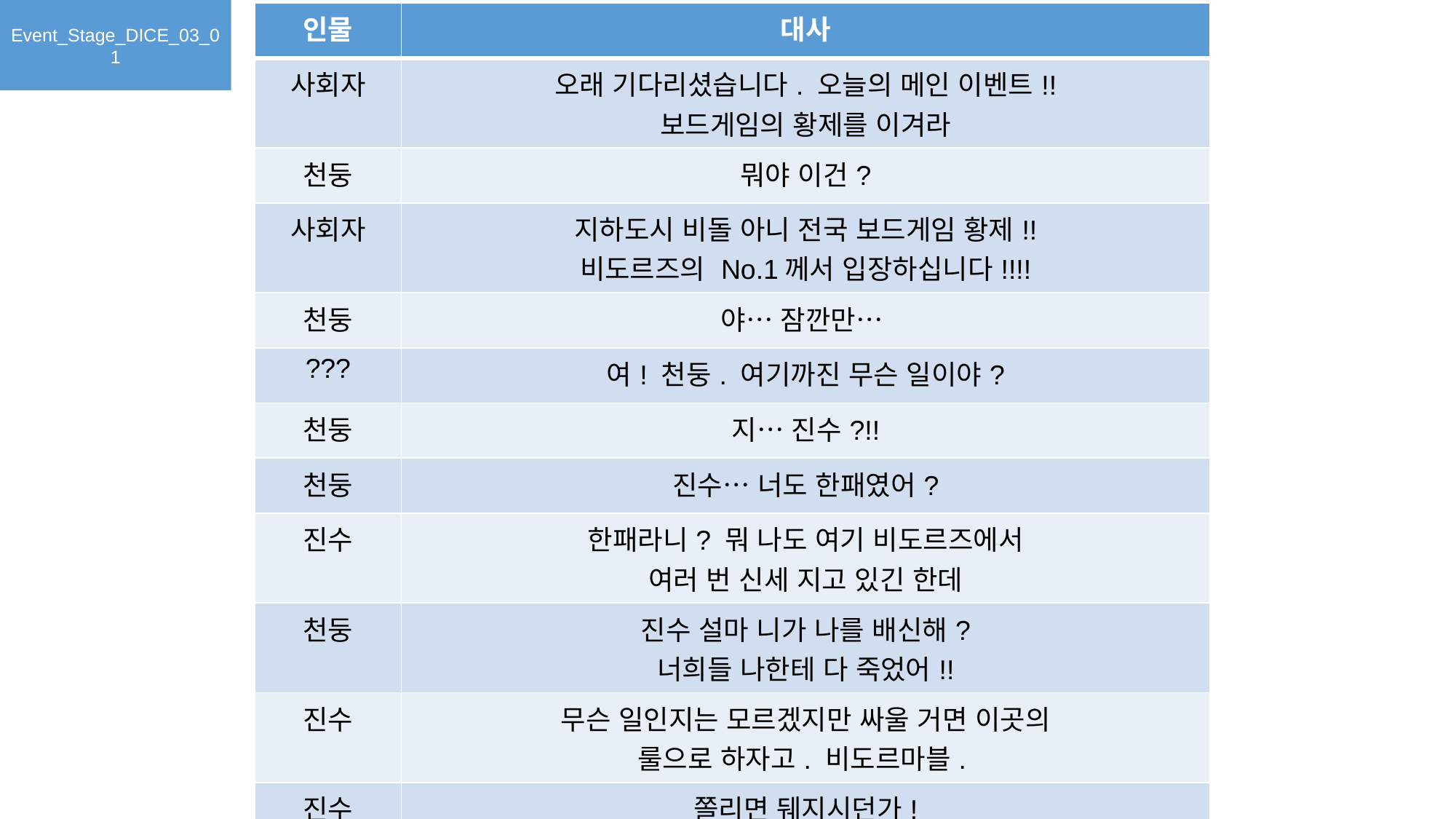

Event_Stage_DICE_03_01
| 인물 | 대사 |
| --- | --- |
| 사회자 | 오래 기다리셨습니다. 오늘의 메인 이벤트!! 보드게임의 황제를 이겨라 |
| 천둥 | 뭐야 이건? |
| 사회자 | 지하도시 비돌 아니 전국 보드게임 황제!! 비도르즈의 No.1께서 입장하십니다!!!! |
| 천둥 | 야… 잠깐만… |
| ??? | 여! 천둥. 여기까진 무슨 일이야? |
| 천둥 | 지… 진수?!! |
| 천둥 | 진수… 너도 한패였어? |
| 진수 | 한패라니? 뭐 나도 여기 비도르즈에서 여러 번 신세 지고 있긴 한데 |
| 천둥 | 진수 설마 니가 나를 배신해? 너희들 나한테 다 죽었어!! |
| 진수 | 무슨 일인지는 모르겠지만 싸울 거면 이곳의 룰으로 하자고. 비도르마블. |
| 진수 | 쫄리면 뒈지시던가! |